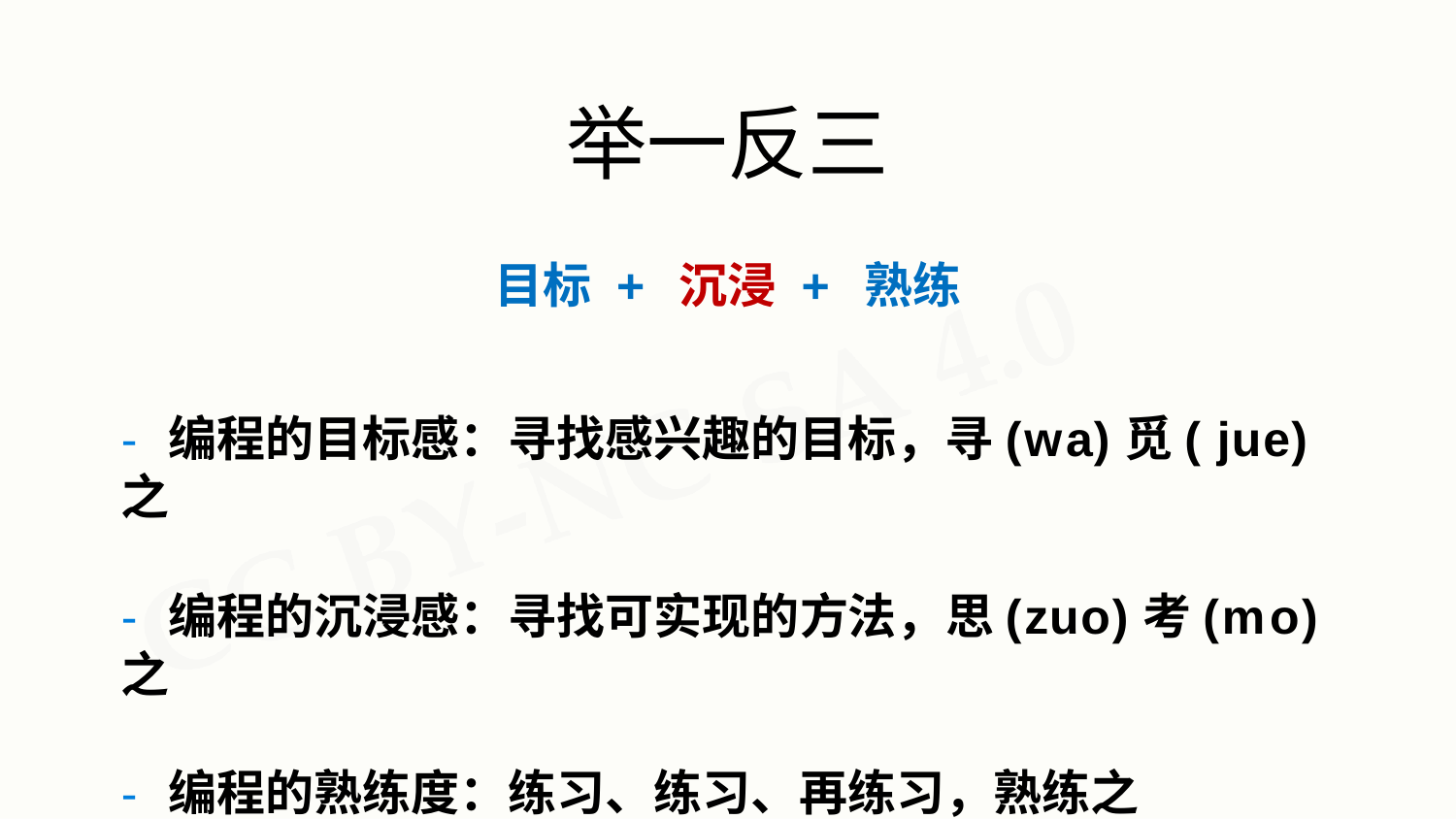

# 举一反三
目标 + 沉浸 + 熟练

- 编程的目标感：寻找感兴趣的目标，寻(wa)觅( jue)之

- 编程的沉浸感：寻找可实现的方法，思(zuo)考(mo)之

- 编程的熟练度：练习、练习、再练习，熟练之